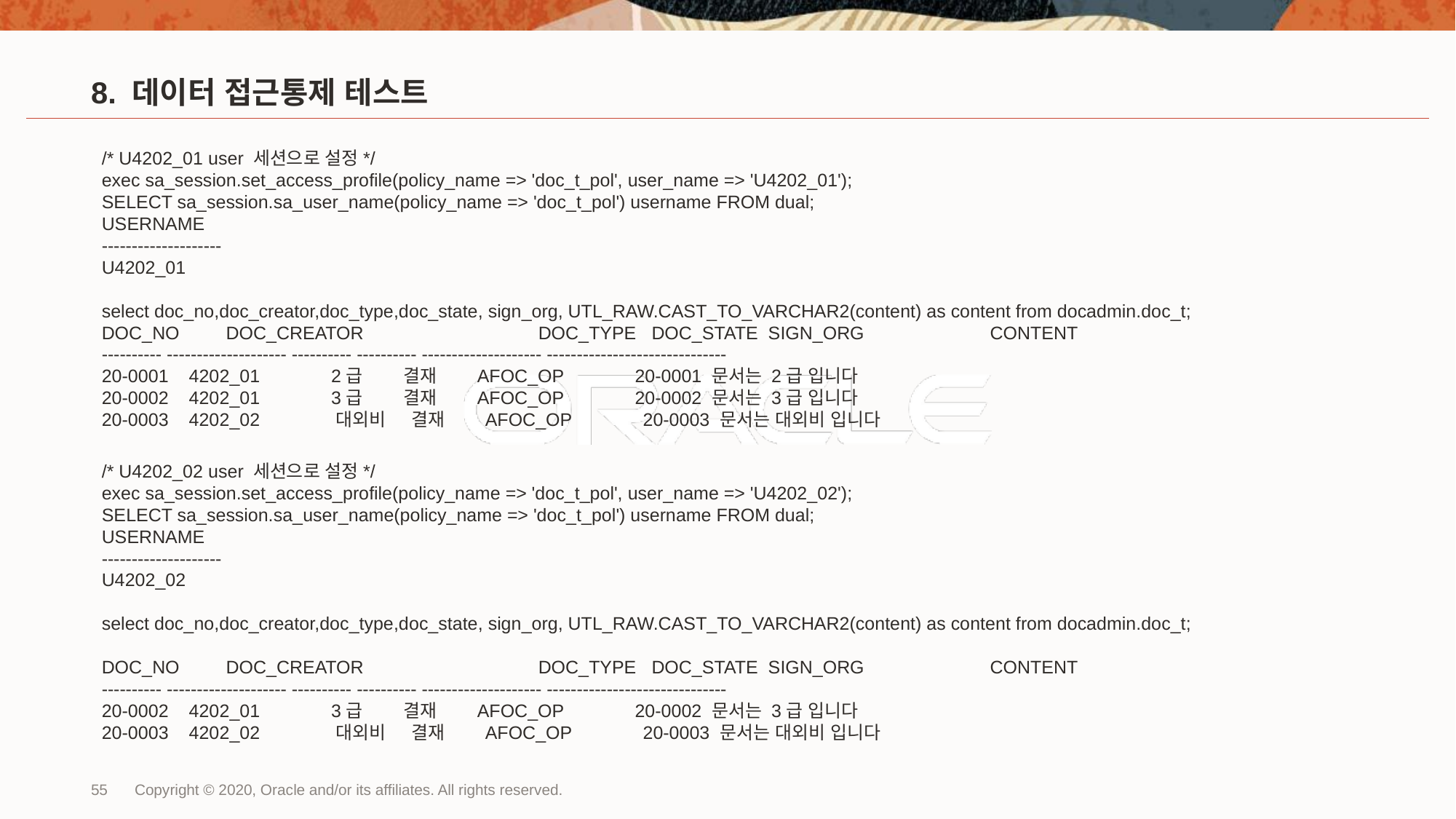

# 8. 데이터 접근통제 테스트
/* U4202_01 user 세션으로 설정*/
exec sa_session.set_access_profile(policy_name => 'doc_t_pol', user_name => 'U4202_01');
SELECT sa_session.sa_user_name(policy_name => 'doc_t_pol') username FROM dual;
USERNAME
--------------------
U4202_01

select doc_no,doc_creator,doc_type,doc_state, sign_org, UTL_RAW.CAST_TO_VARCHAR2(content) as content from docadmin.doc_t;
DOC_NO	   DOC_CREATOR		DOC_TYPE   DOC_STATE  SIGN_ORG		   CONTENT
---------- -------------------- ---------- ---------- -------------------- ------------------------------
20-0001    4202_01              2급        결재       AFOC_OP              20-0001 문서는 2급 입니다
20-0002    4202_01              3급        결재       AFOC_OP              20-0002 문서는 3급 입니다
20-0003    4202_02              대외비     결재       AFOC_OP              20-0003 문서는 대외비 입니다
/* U4202_02 user 세션으로 설정*/
exec sa_session.set_access_profile(policy_name => 'doc_t_pol', user_name => 'U4202_02');
SELECT sa_session.sa_user_name(policy_name => 'doc_t_pol') username FROM dual;
USERNAME
--------------------
U4202_02

select doc_no,doc_creator,doc_type,doc_state, sign_org, UTL_RAW.CAST_TO_VARCHAR2(content) as content from docadmin.doc_t;

DOC_NO	   DOC_CREATOR		DOC_TYPE   DOC_STATE  SIGN_ORG		   CONTENT
---------- -------------------- ---------- ---------- -------------------- ------------------------------
20-0002    4202_01              3급        결재       AFOC_OP              20-0002 문서는 3급 입니다
20-0003    4202_02              대외비     결재       AFOC_OP              20-0003 문서는 대외비 입니다
55
Copyright © 2020, Oracle and/or its affiliates. All rights reserved.